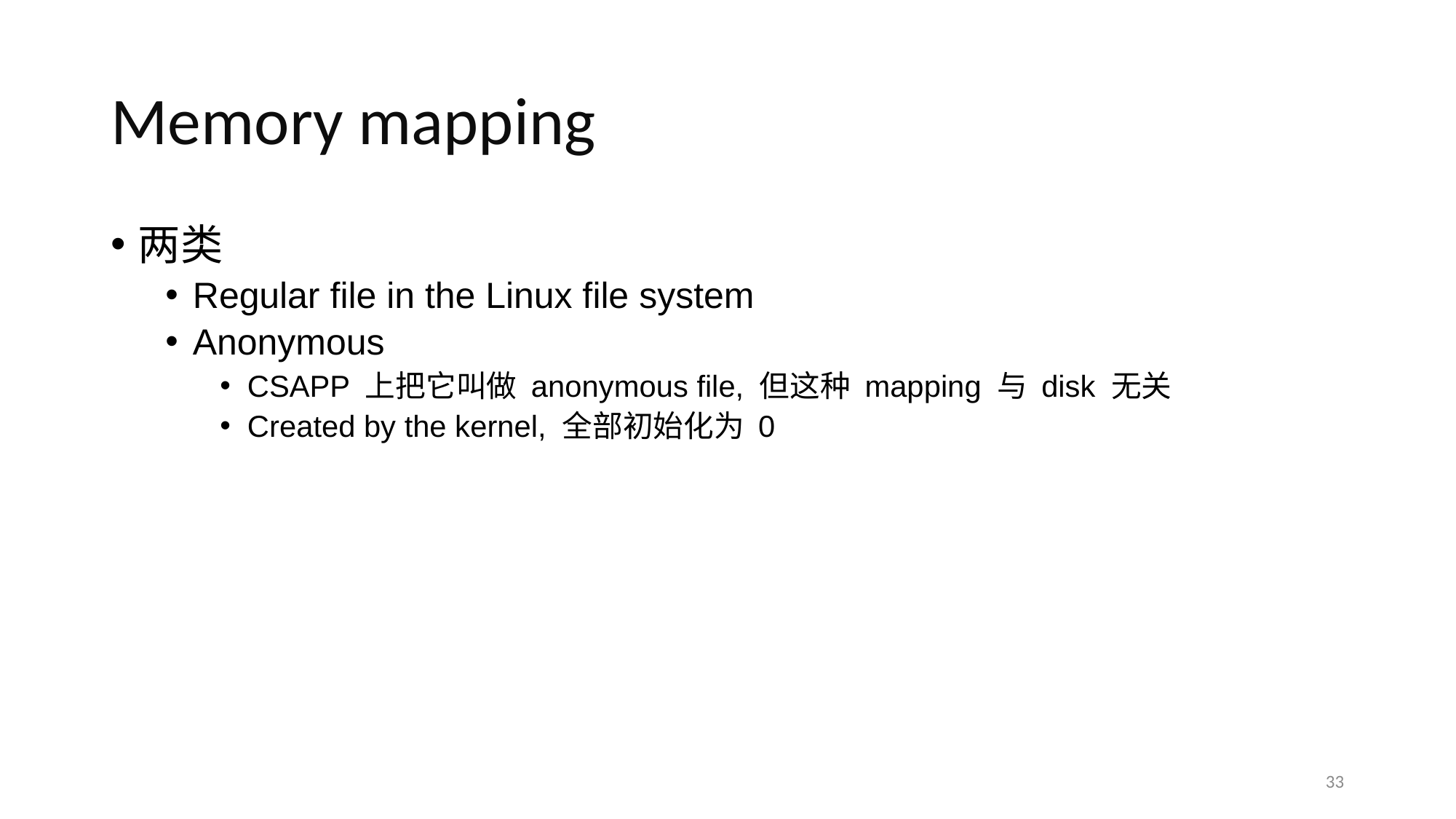

# Memory mapping
两类
Regular file in the Linux file system
Anonymous
CSAPP 上把它叫做 anonymous file, 但这种 mapping 与 disk 无关
Created by the kernel, 全部初始化为 0

33